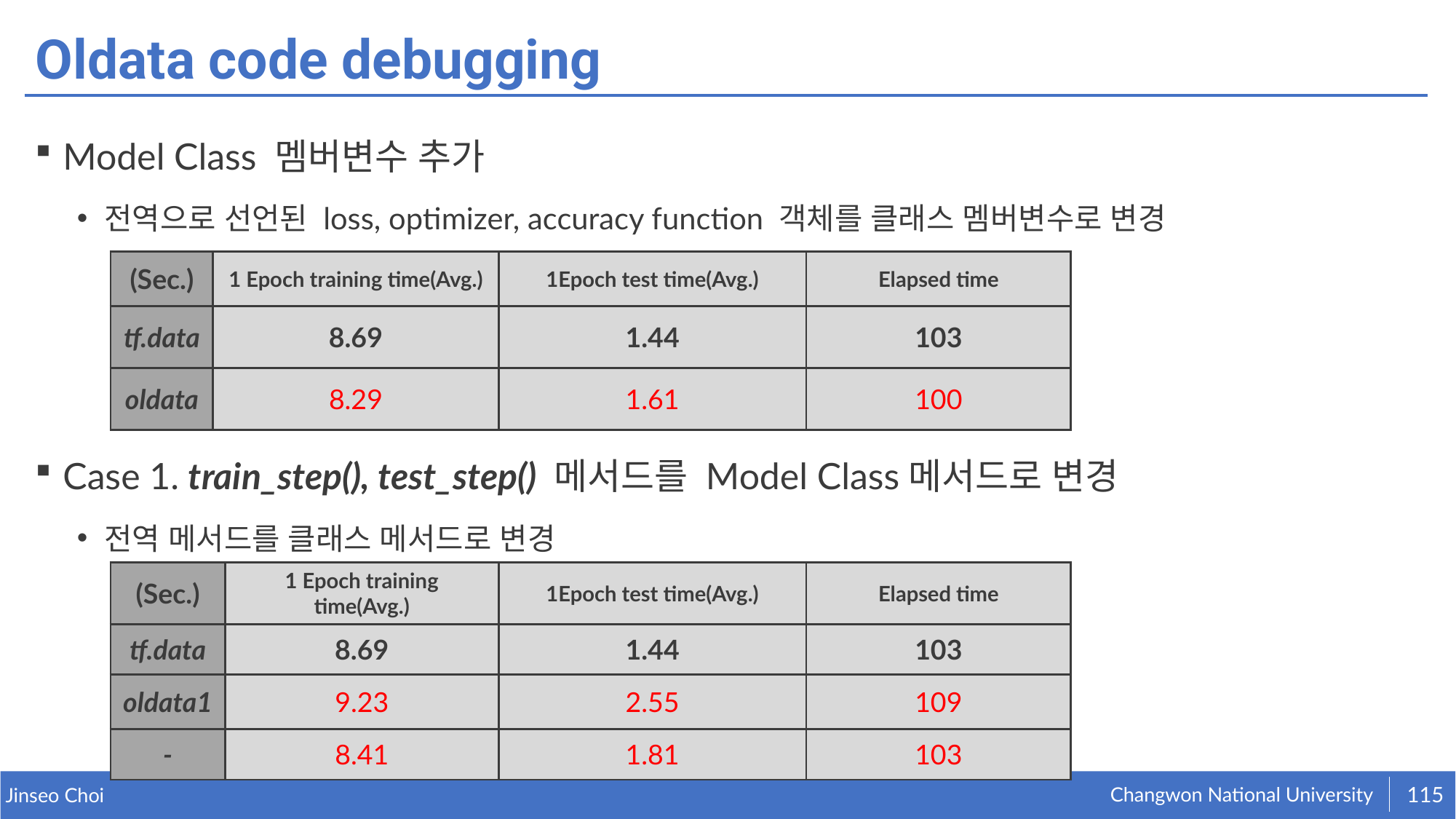

# Oldata code debugging
Model Class 멤버변수 추가
전역으로 선언된 loss, optimizer, accuracy function 객체를 클래스 멤버변수로 변경

Case 1. train_step(), test_step() 메서드를 Model Class메서드로 변경
전역 메서드를 클래스 메서드로 변경
| (Sec.) | 1 Epoch training time(Avg.) | 1Epoch test time(Avg.) | Elapsed time |
| --- | --- | --- | --- |
| tf.data | 8.69 | 1.44 | 103 |
| oldata | 8.29 | 1.61 | 100 |
| (Sec.) | 1 Epoch training time(Avg.) | 1Epoch test time(Avg.) | Elapsed time |
| --- | --- | --- | --- |
| tf.data | 8.69 | 1.44 | 103 |
| oldata1 | 9.23 | 2.55 | 109 |
| - | 8.41 | 1.81 | 103 |
115